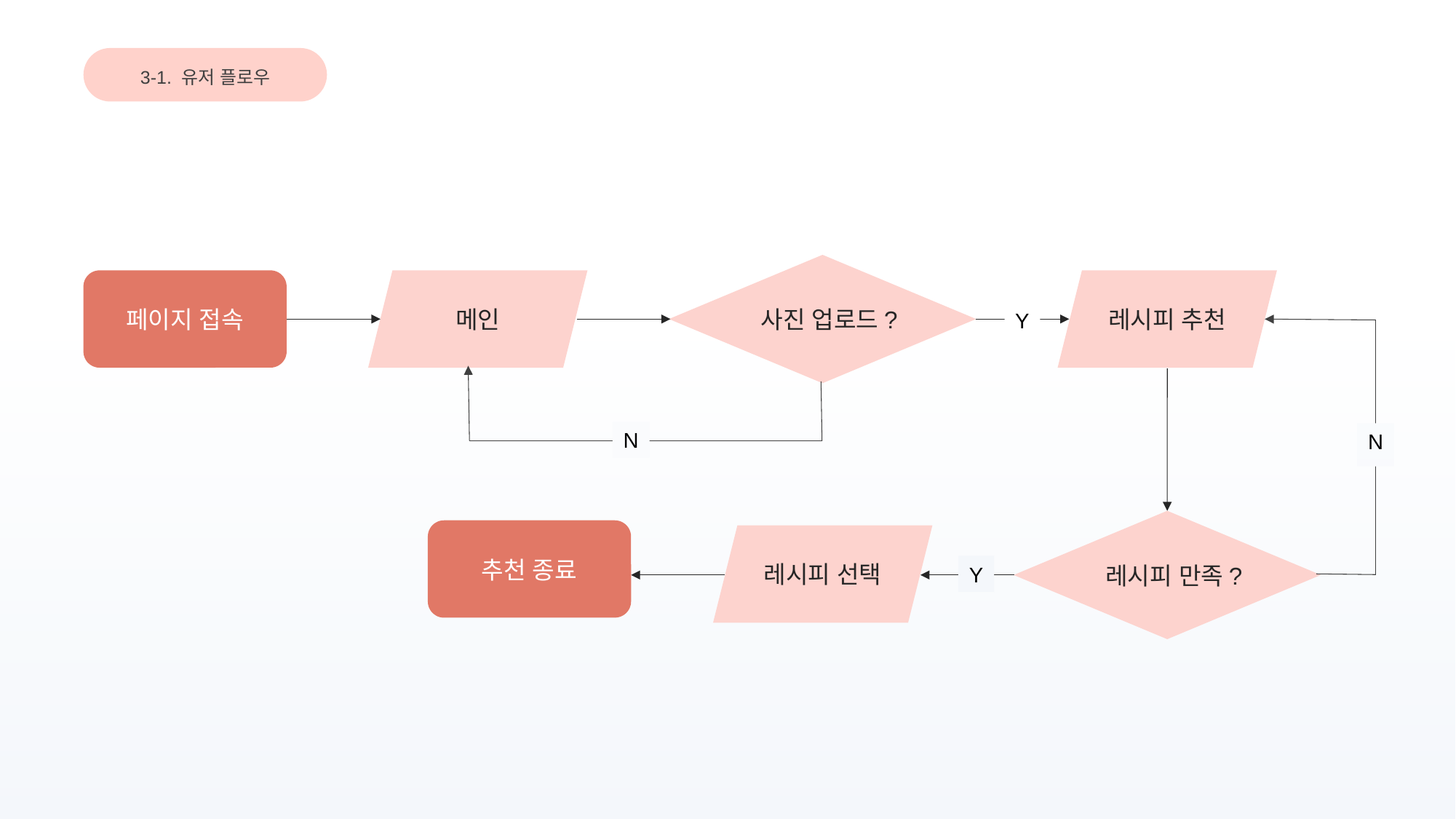

3-1. 유저 플로우
사진 업로드?
페이지 접속
메인
레시피 추천
레시피 만족?
추천 종료
레시피 선택
Y
N
N
N
Y